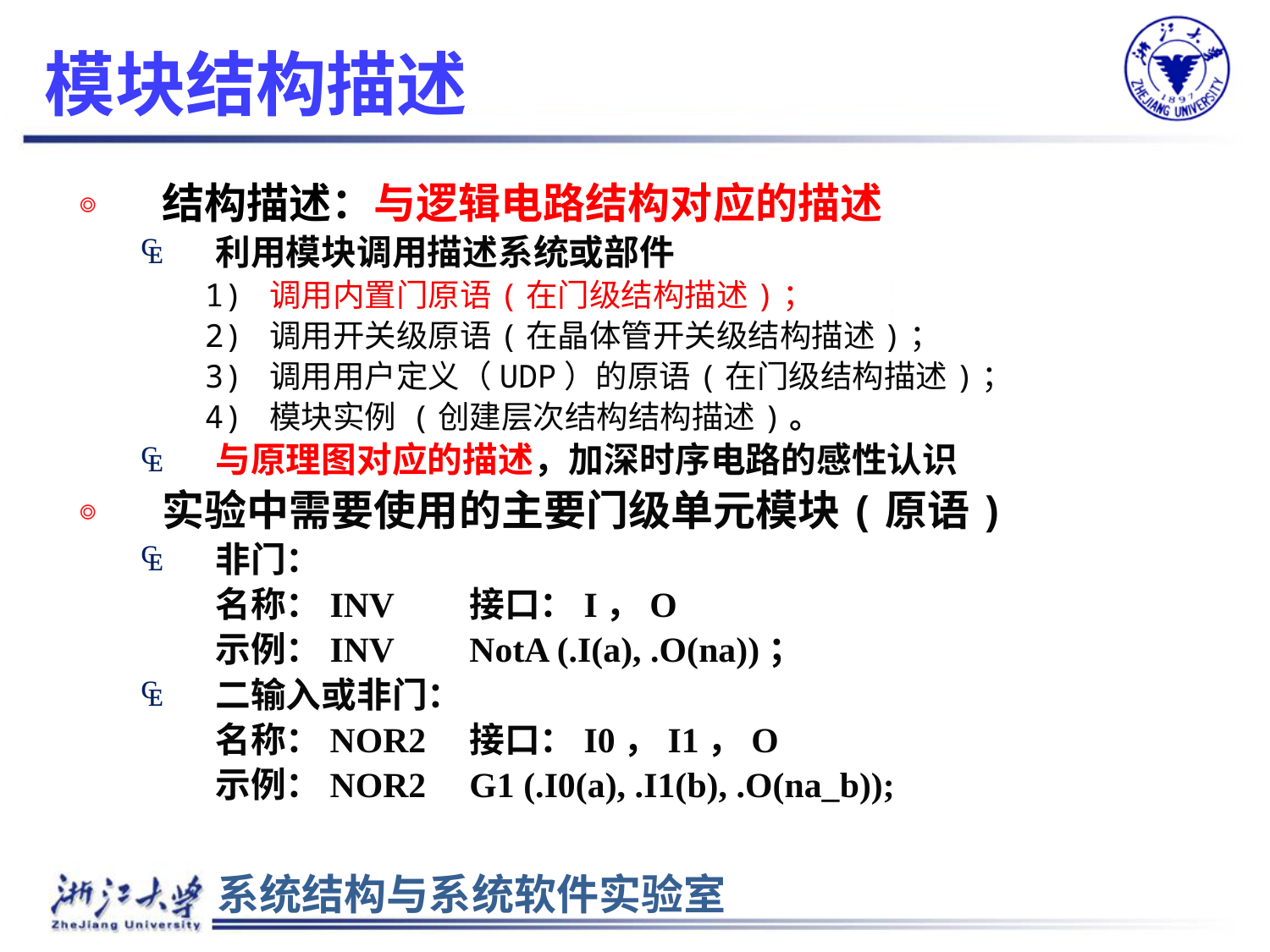

# 模块结构描述
结构描述：与逻辑电路结构对应的描述
利用模块调用描述系统或部件
1) 调用内置门原语(在门级结构描述)；
2) 调用开关级原语(在晶体管开关级结构描述)；
3) 调用用户定义（UDP）的原语(在门级结构描述)；
4) 模块实例 (创建层次结构结构描述)。
与原理图对应的描述，加深时序电路的感性认识
实验中需要使用的主要门级单元模块(原语)
非门：
	名称：INV	接口：I，O
	示例：INV	NotA (.I(a), .O(na))；
二输入或非门：
	名称：NOR2	接口：I0，I1，O
	示例：NOR2	G1 (.I0(a), .I1(b), .O(na_b));